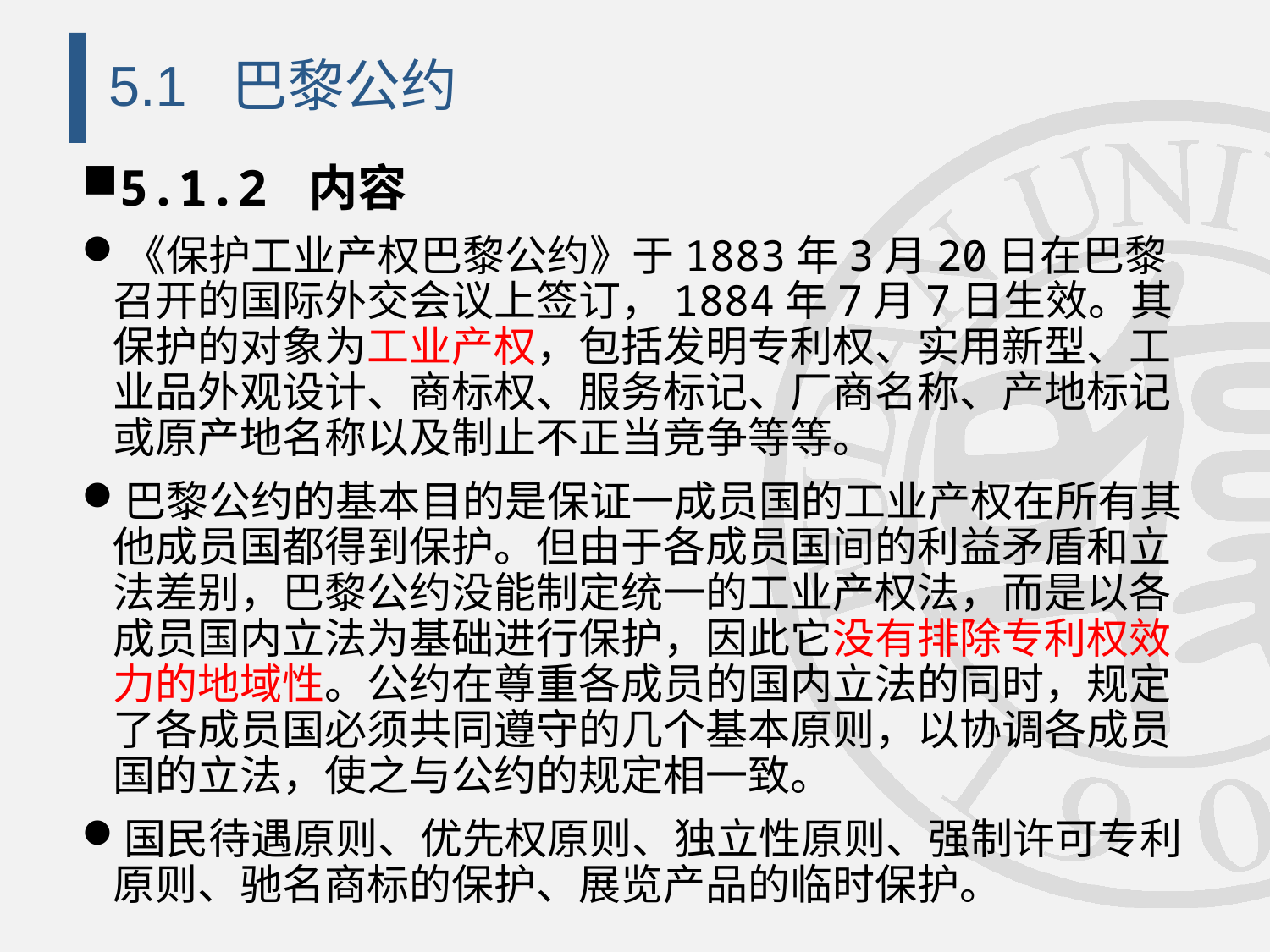

# 5.1  巴黎公约
5.1.2 内容
《保护工业产权巴黎公约》于1883年3月20日在巴黎召开的国际外交会议上签订，1884年7月7日生效。其保护的对象为工业产权，包括发明专利权、实用新型、工业品外观设计、商标权、服务标记、厂商名称、产地标记或原产地名称以及制止不正当竞争等等。
巴黎公约的基本目的是保证一成员国的工业产权在所有其他成员国都得到保护。但由于各成员国间的利益矛盾和立法差别，巴黎公约没能制定统一的工业产权法，而是以各成员国内立法为基础进行保护，因此它没有排除专利权效力的地域性。公约在尊重各成员的国内立法的同时，规定了各成员国必须共同遵守的几个基本原则，以协调各成员国的立法，使之与公约的规定相一致。
国民待遇原则、优先权原则、独立性原则、强制许可专利原则、驰名商标的保护、展览产品的临时保护。